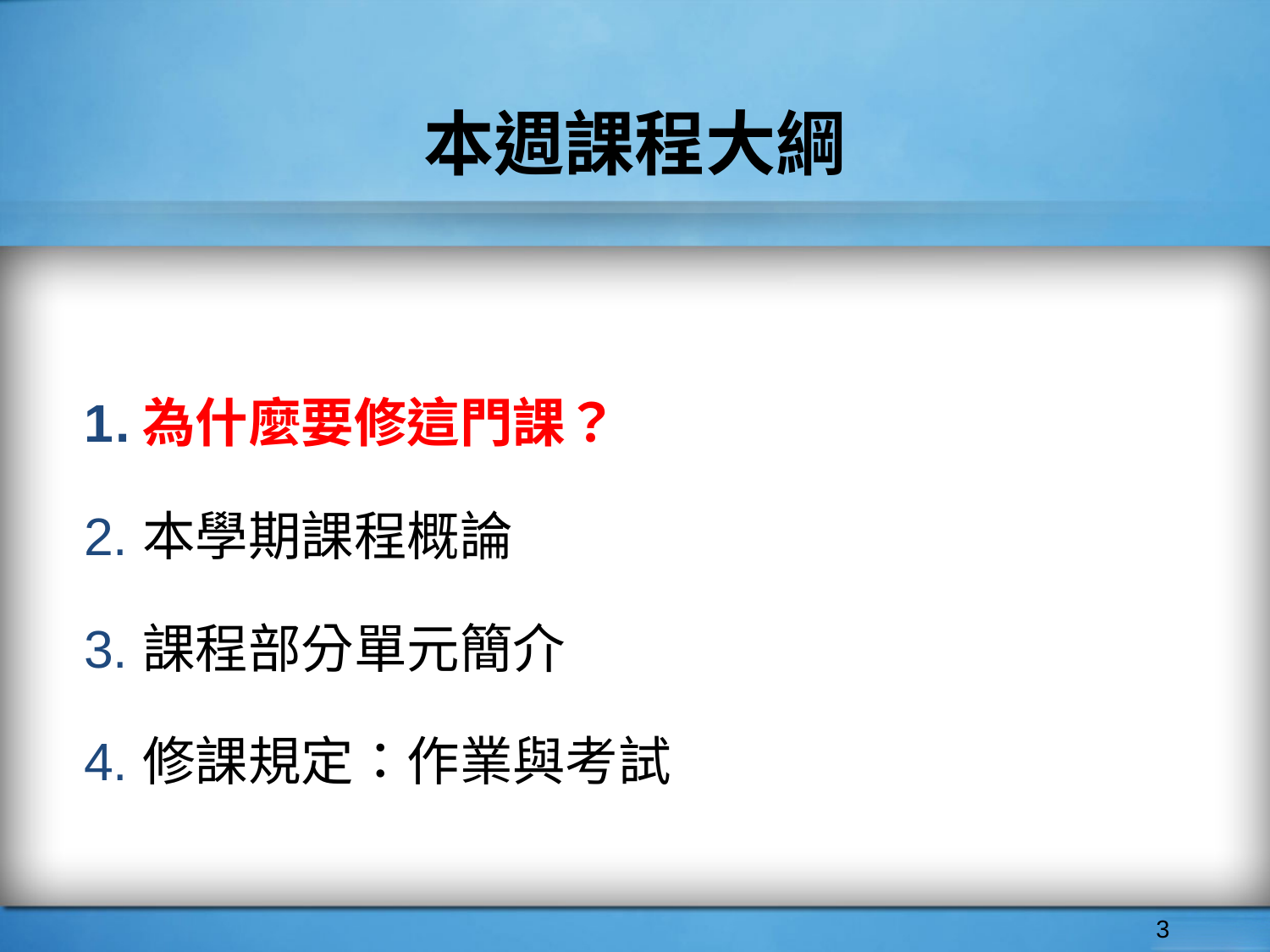

# 本週課程大綱
為什麼要修這門課？
本學期課程概論
課程部分單元簡介
修課規定：作業與考試
3